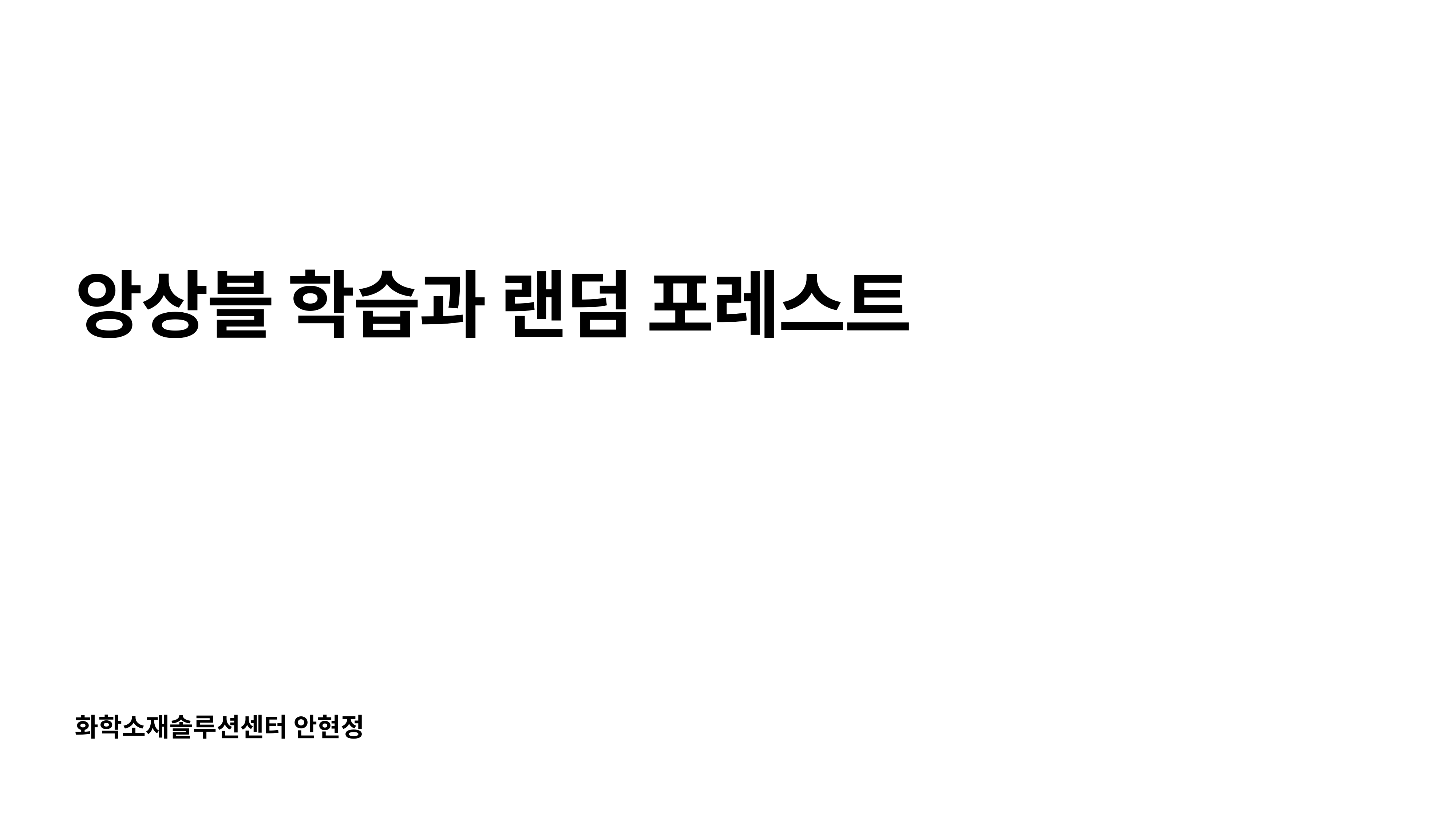

# 앙상블 학습과 랜덤 포레스트
화학소재솔루션센터 안현정